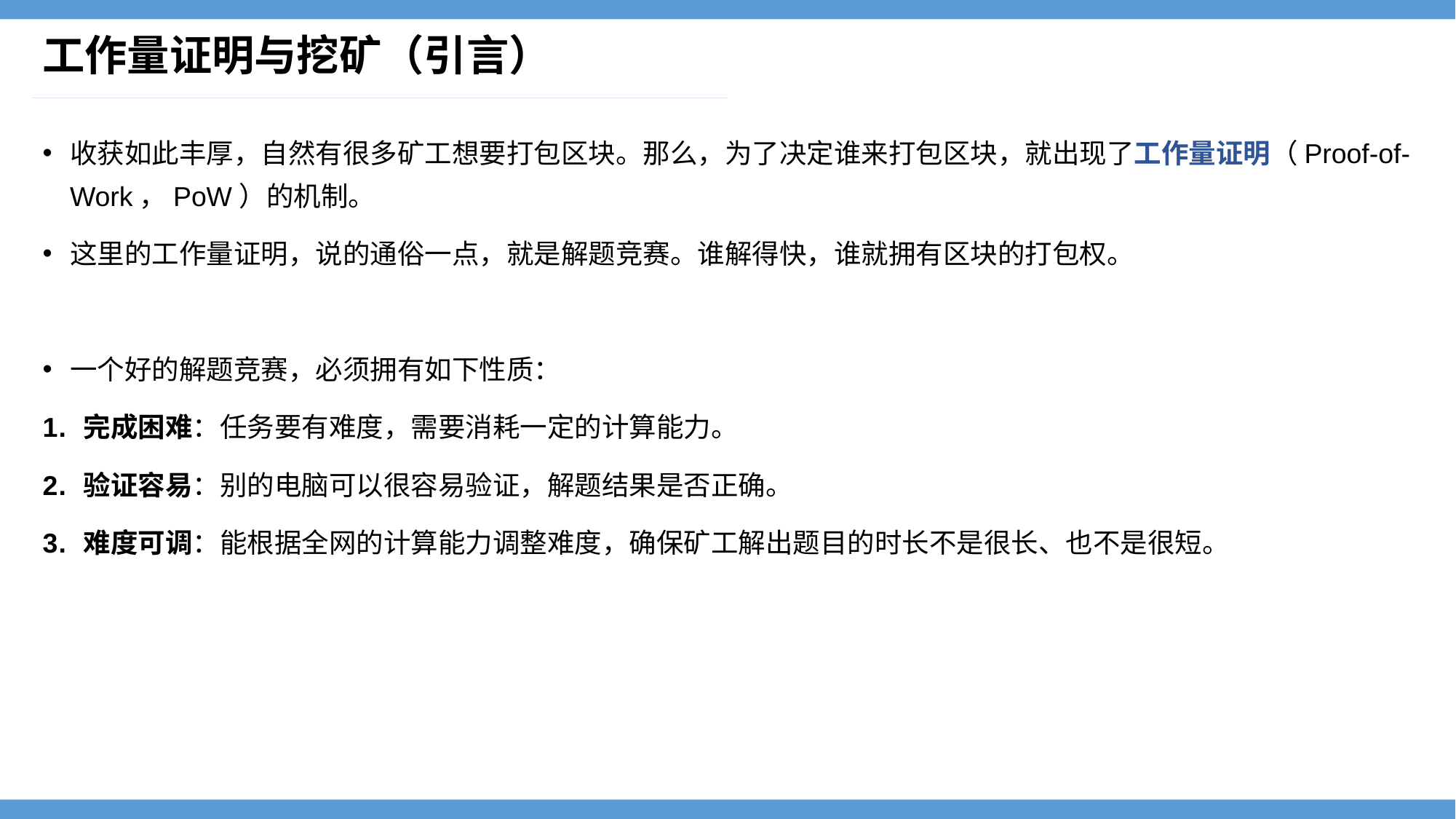

# 工作量证明与挖矿（引言）
收获如此丰厚，自然有很多矿工想要打包区块。那么，为了决定谁来打包区块，就出现了工作量证明（Proof-of-Work，PoW）的机制。
这里的工作量证明，说的通俗一点，就是解题竞赛。谁解得快，谁就拥有区块的打包权。

一个好的解题竞赛，必须拥有如下性质：
完成困难：任务要有难度，需要消耗一定的计算能力。
验证容易：别的电脑可以很容易验证，解题结果是否正确。
难度可调：能根据全网的计算能力调整难度，确保矿工解出题目的时长不是很长、也不是很短。